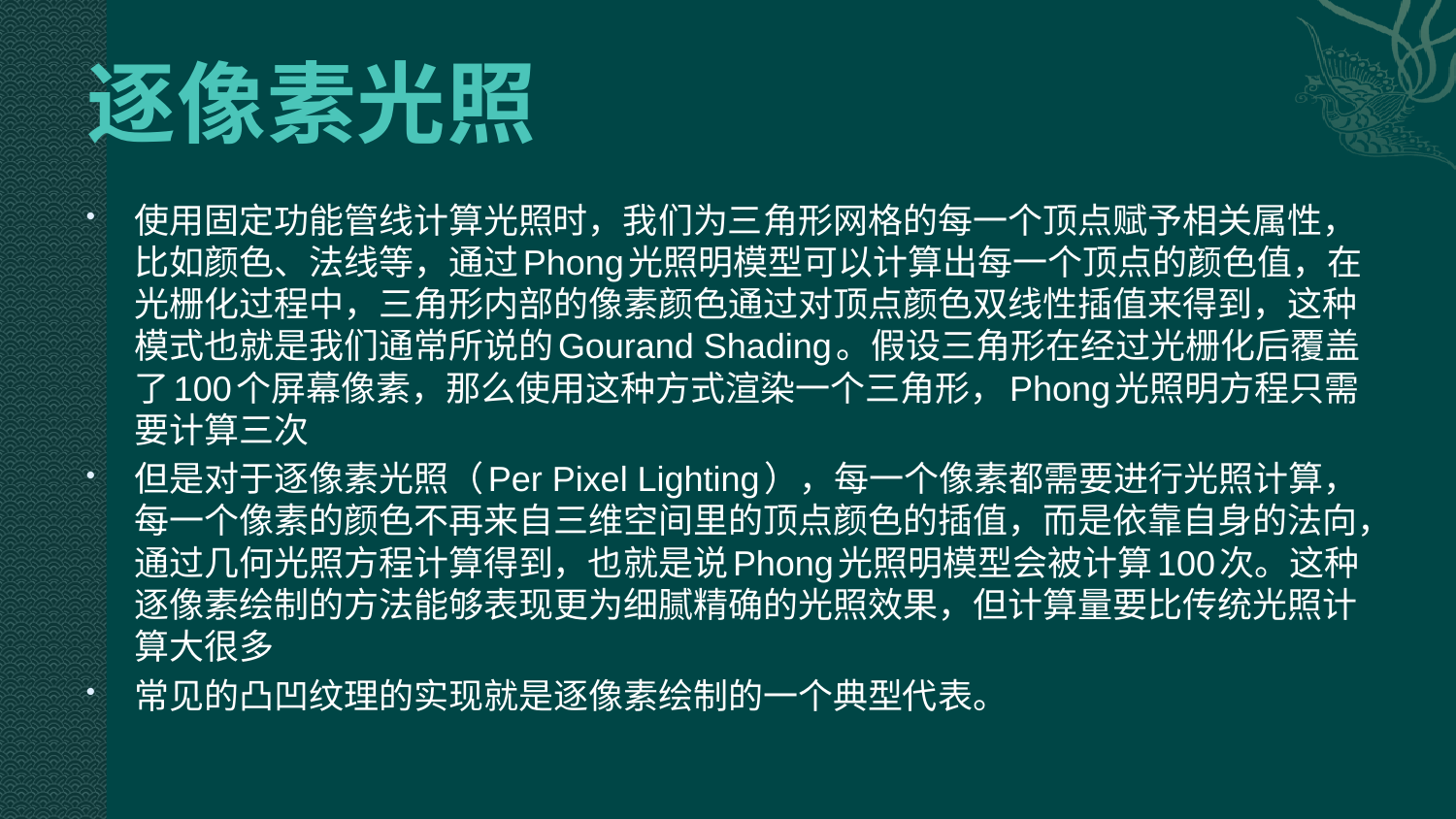

# 逐像素光照
使用固定功能管线计算光照时，我们为三角形网格的每一个顶点赋予相关属性，比如颜色、法线等，通过Phong光照明模型可以计算出每一个顶点的颜色值，在光栅化过程中，三角形内部的像素颜色通过对顶点颜色双线性插值来得到，这种模式也就是我们通常所说的Gourand Shading。假设三角形在经过光栅化后覆盖了100个屏幕像素，那么使用这种方式渲染一个三角形，Phong光照明方程只需要计算三次
但是对于逐像素光照（Per Pixel Lighting），每一个像素都需要进行光照计算，每一个像素的颜色不再来自三维空间里的顶点颜色的插值，而是依靠自身的法向，通过几何光照方程计算得到，也就是说Phong光照明模型会被计算100次。这种逐像素绘制的方法能够表现更为细腻精确的光照效果，但计算量要比传统光照计算大很多
常见的凸凹纹理的实现就是逐像素绘制的一个典型代表。